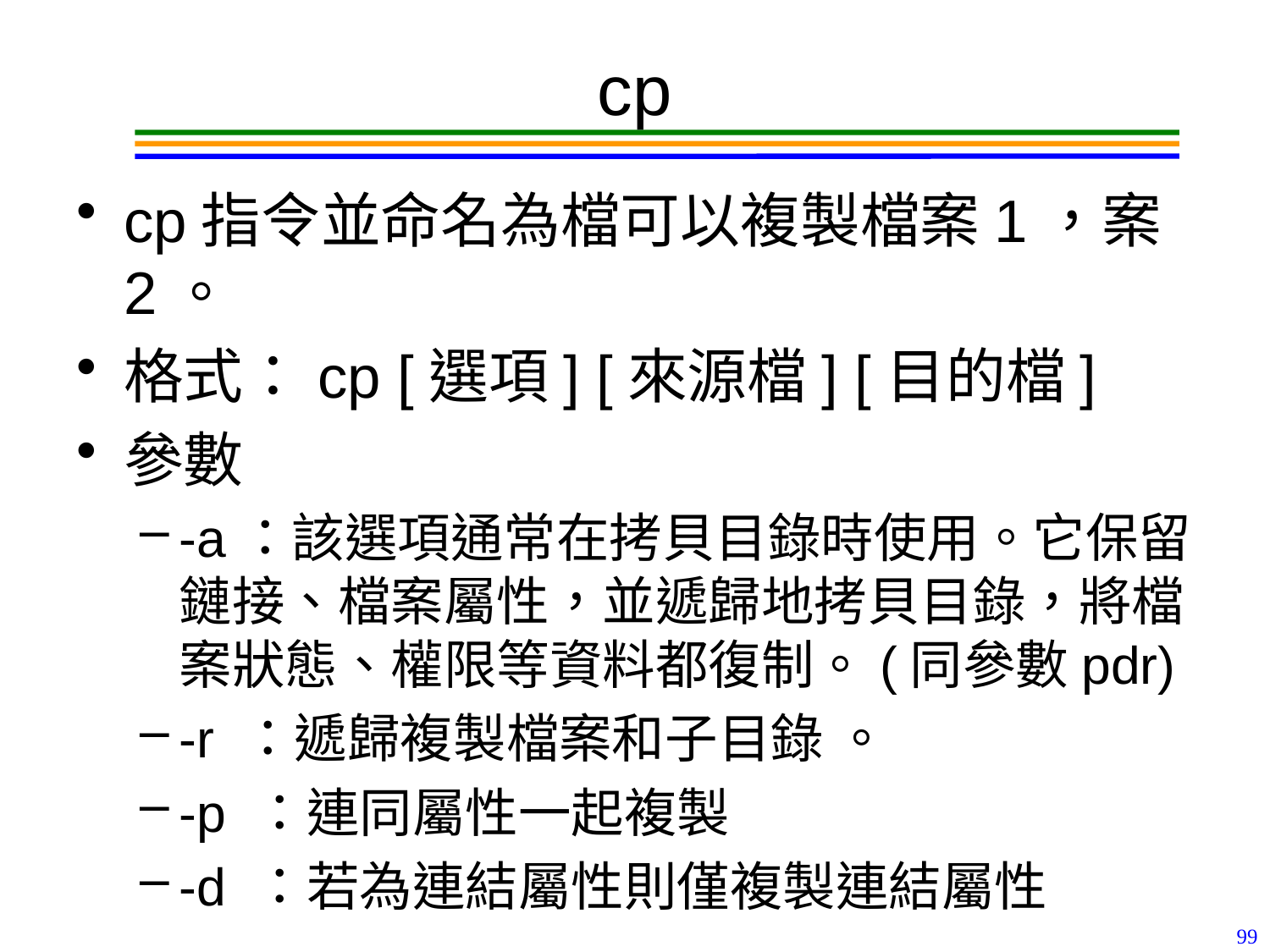

# cp
cp指令並命名為檔可以複製檔案1，案2。
格式：cp [選項] [來源檔] [目的檔]
參數
-a：該選項通常在拷貝目錄時使用。它保留鏈接、檔案屬性，並遞歸地拷貝目錄，將檔案狀態、權限等資料都復制。(同參數pdr)
-r ：遞歸複製檔案和子目錄 。
-p ：連同屬性一起複製
-d ：若為連結屬性則僅複製連結屬性
99